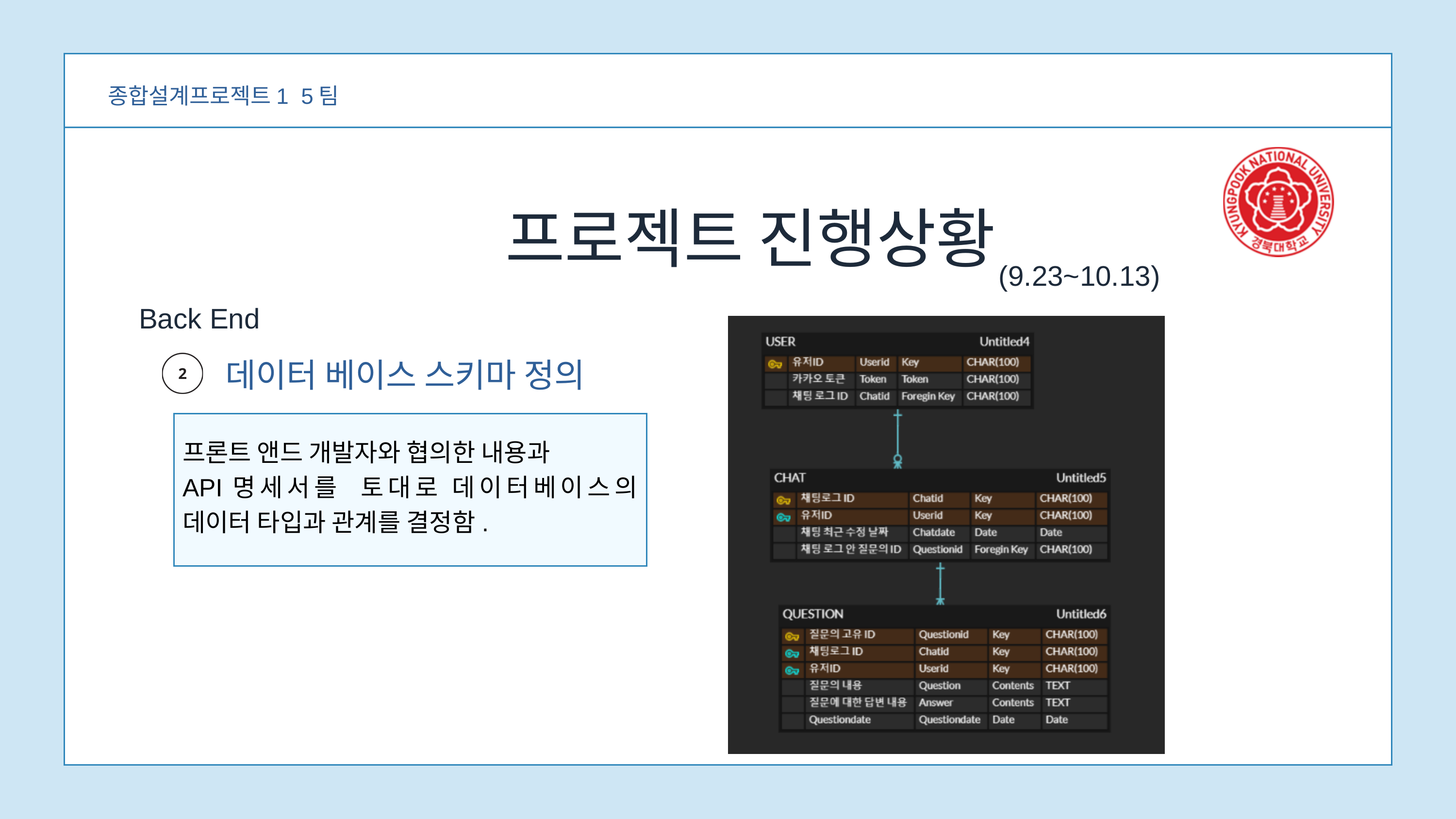

종합설계프로젝트1  5팀

프로젝트 진행상황
(9.23~10.13)
Back End

데이터 베이스 스키마 정의

프론트 앤드 개발자와 협의한 내용과
API명세서를  토대로 데이터베이스의 데이터 타입과 관계를 결정함.